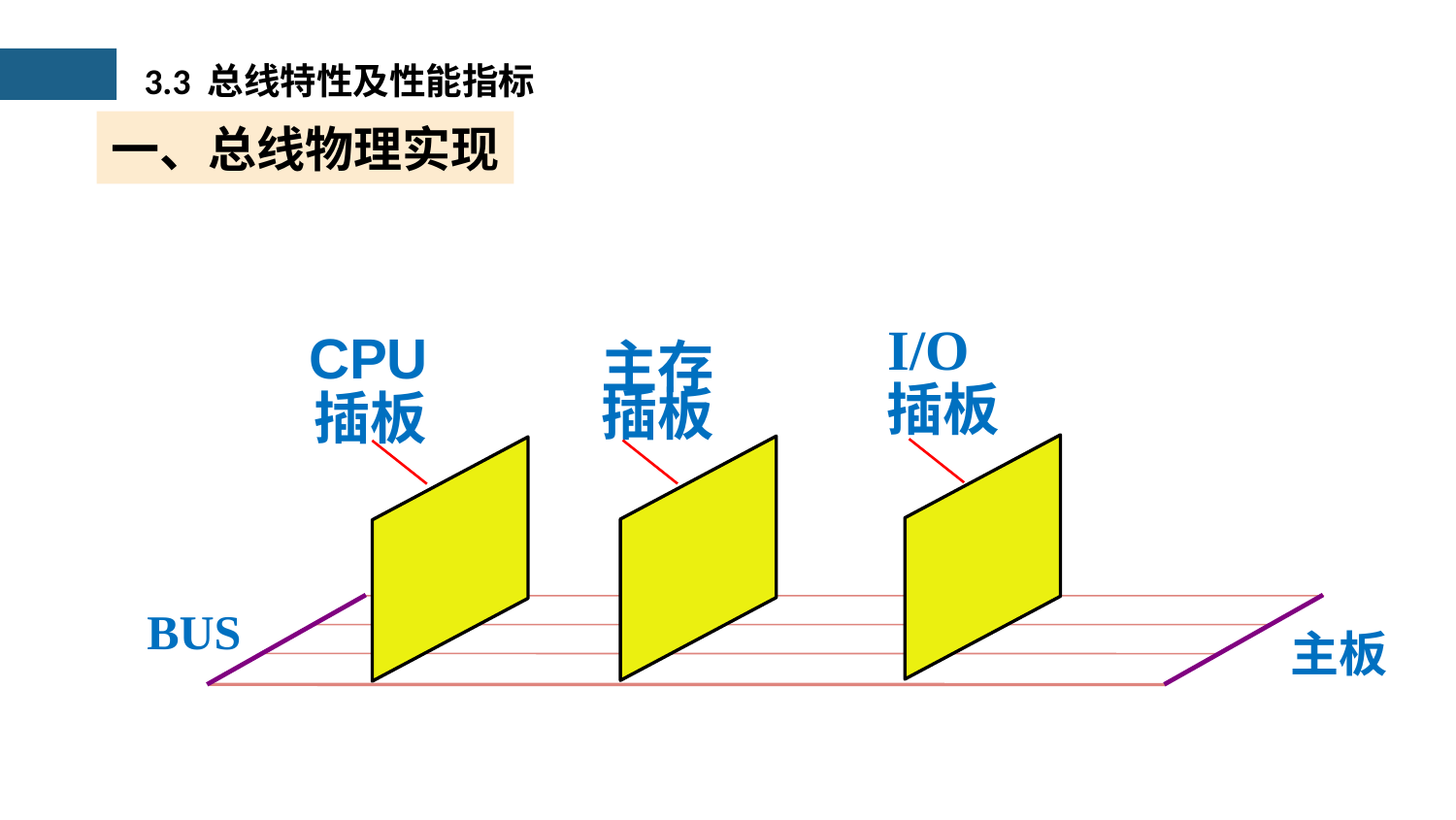

3.3 总线特性及性能指标
一、总线物理实现
I/O
 插板

CPU

  插板

主存
  插板

BUS

主板